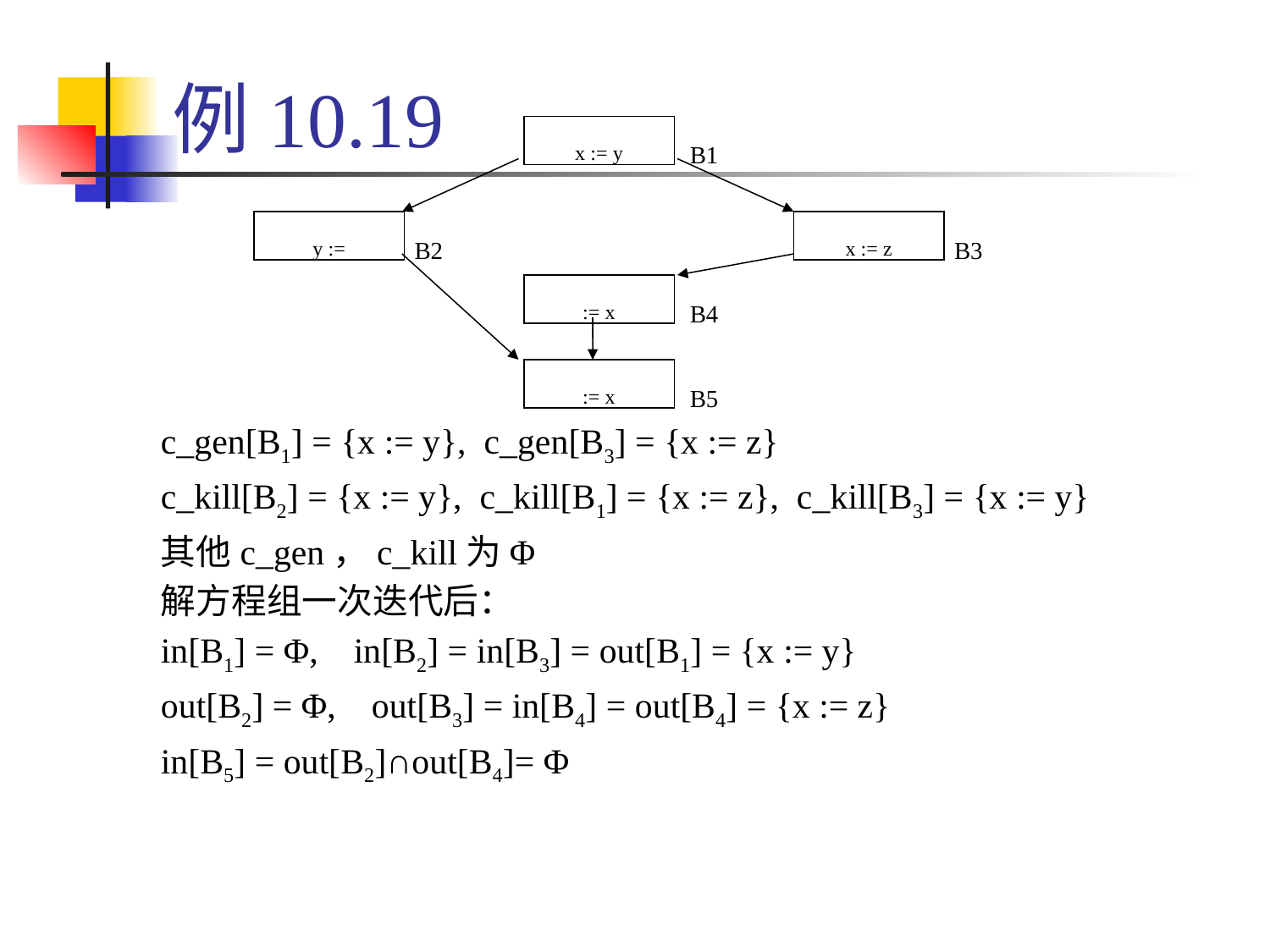

# 例10.19
B1
x := y

B2
B3
y :=
x := z

B4
:= x

B5
:= x
c_gen[B1] = {x := y},  c_gen[B3] = {x := z}
c_kill[B2] = {x := y},  c_kill[B1] = {x := z},  c_kill[B3] = {x := y}
其他c_gen，c_kill为Φ
解方程组一次迭代后：
in[B1] = Φ,    in[B2] = in[B3] = out[B1] = {x := y}
out[B2] = Φ,    out[B3] = in[B4] = out[B4] = {x := z}
in[B5] = out[B2]∩out[B4]= Φ